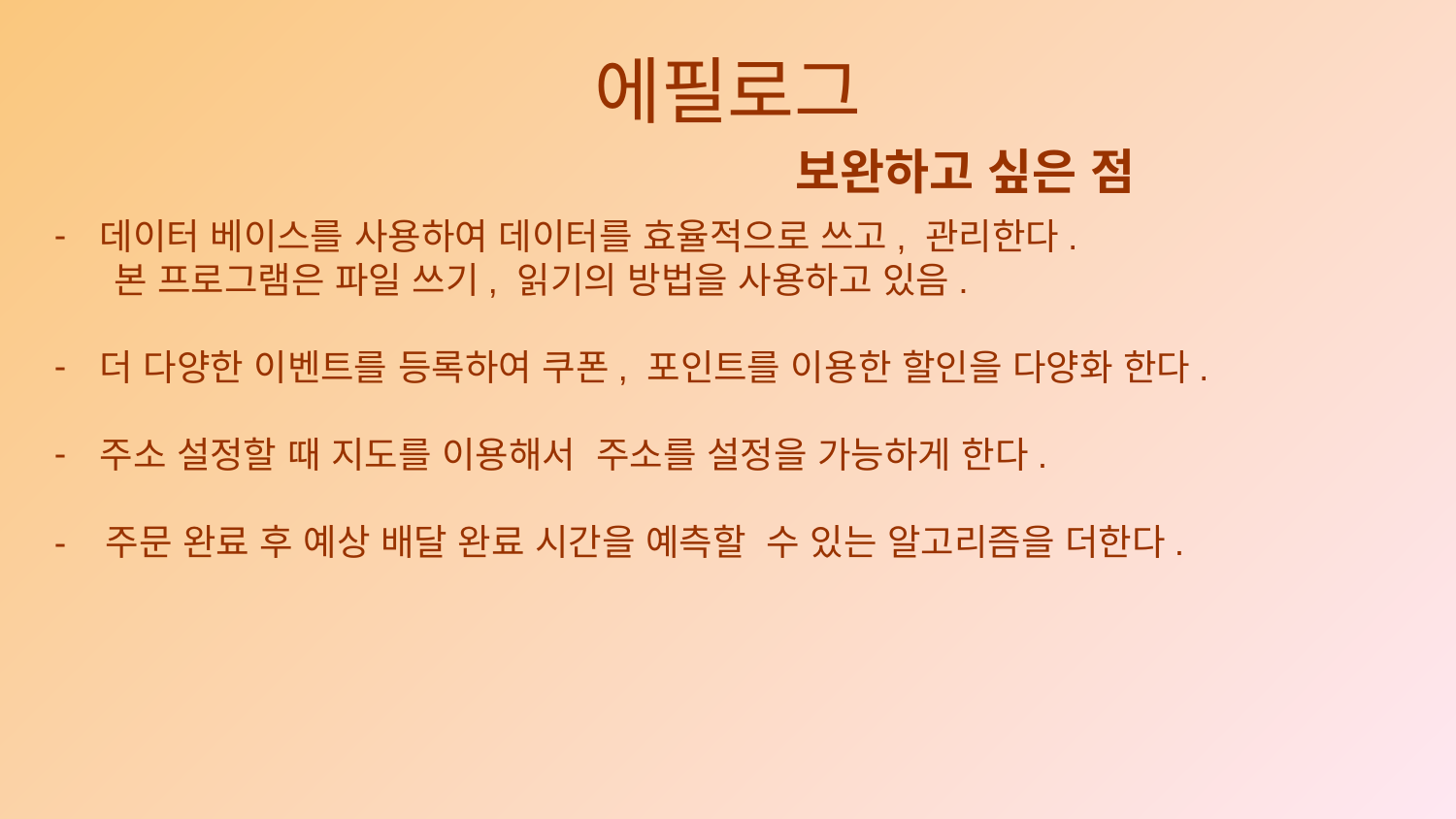

에필로그
보완하고 싶은 점
데이터 베이스를 사용하여 데이터를 효율적으로 쓰고, 관리한다.
     본 프로그램은 파일 쓰기, 읽기의 방법을 사용하고 있음.

더 다양한 이벤트를 등록하여 쿠폰, 포인트를 이용한 할인을 다양화 한다.

주소 설정할 때 지도를 이용해서  주소를 설정을 가능하게 한다.

-   주문 완료 후 예상 배달 완료 시간을 예측할  수 있는 알고리즘을 더한다.